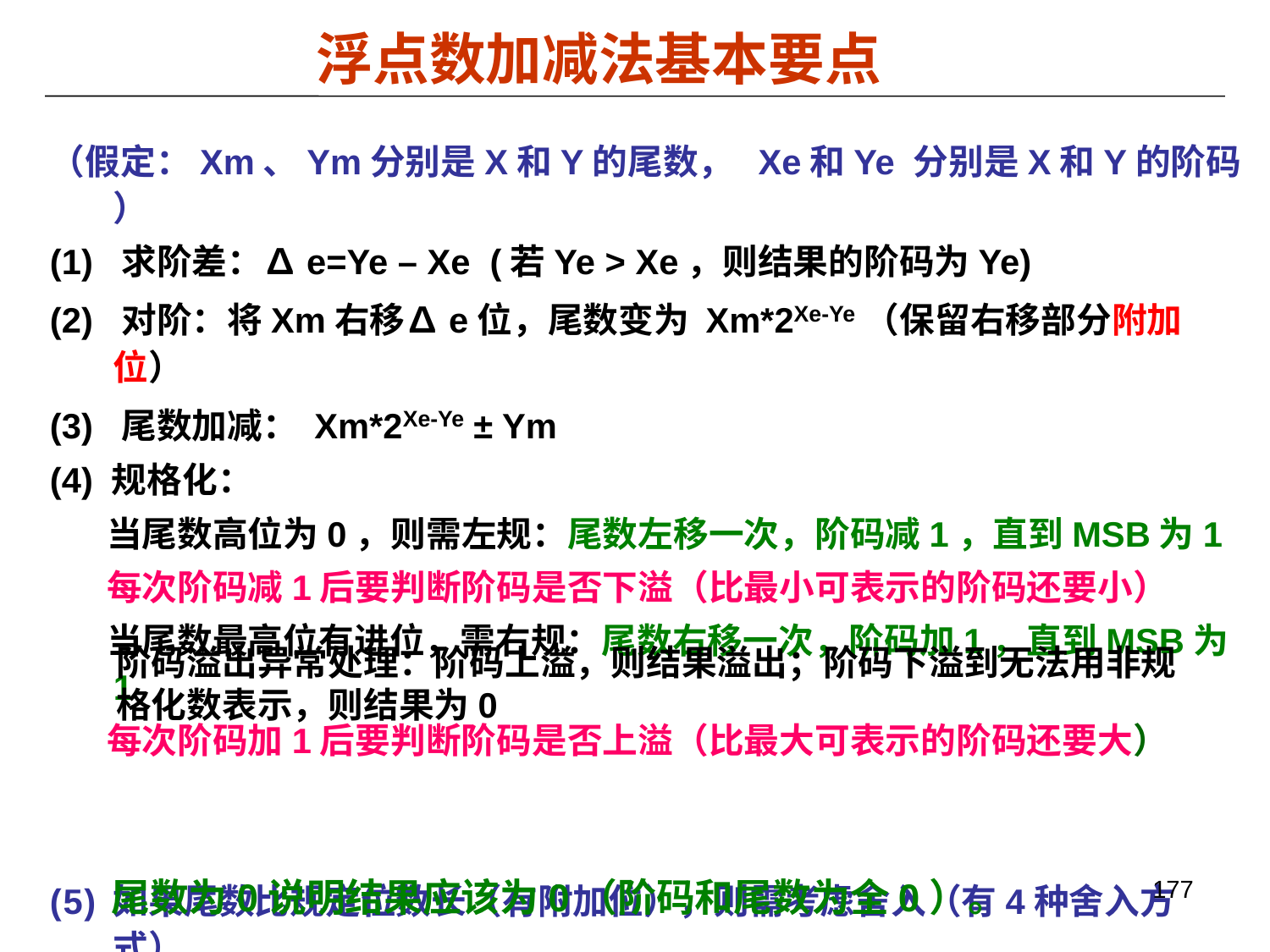

浮点数加减法基本要点
（假定：Xm、Ym分别是X和Y的尾数，  Xe和Ye 分别是X和Y的阶码 ）
(1)  求阶差：∆e=Ye – Xe  (若Ye > Xe，则结果的阶码为Ye)
(2)  对阶：将Xm右移∆e位，尾数变为 Xm*2Xe-Ye（保留右移部分附加位）
(3)  尾数加减： Xm*2Xe-Ye ± Ym
(4) 规格化：
      当尾数高位为0，则需左规：尾数左移一次，阶码减1，直到MSB为1
      每次阶码减1后要判断阶码是否下溢（比最小可表示的阶码还要小）
      当尾数最高位有进位，需右规：尾数右移一次，阶码加1，直到MSB为1
      每次阶码加1后要判断阶码是否上溢（比最大可表示的阶码还要大）

如果尾数比规定位数长（有附加位），则需考虑舍入（有4种舍入方式）
若运算结果尾数是0，则需要将阶码也置0。为什么？
阶码溢出异常处理：阶码上溢，则结果溢出；阶码下溢到无法用非规格化数表示，则结果为0
尾数为0说明结果应该为0（阶码和尾数为全0）。
177